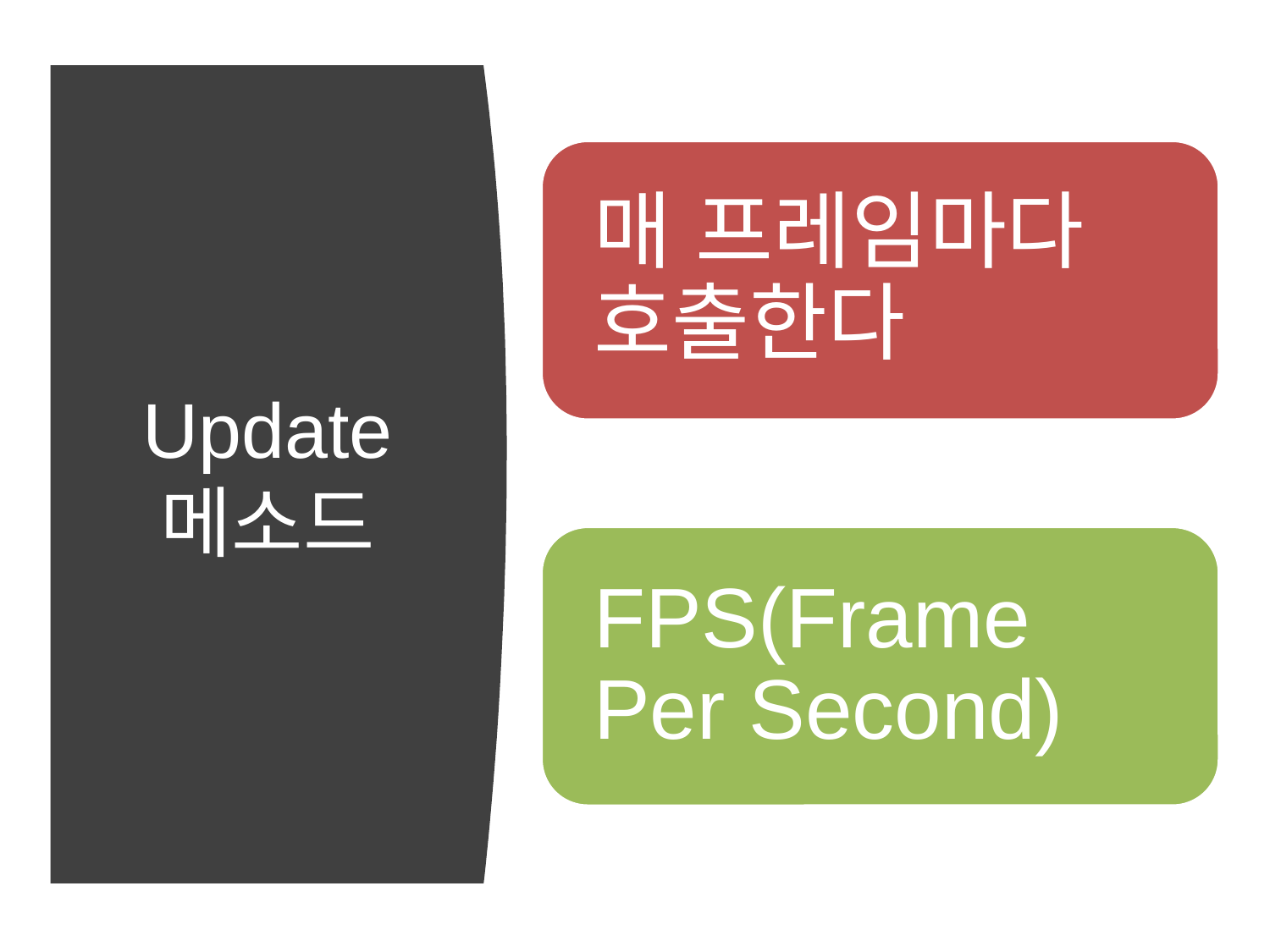

매 프레임마다 호출한다
FPS(Frame Per Second)

# Update 메소드